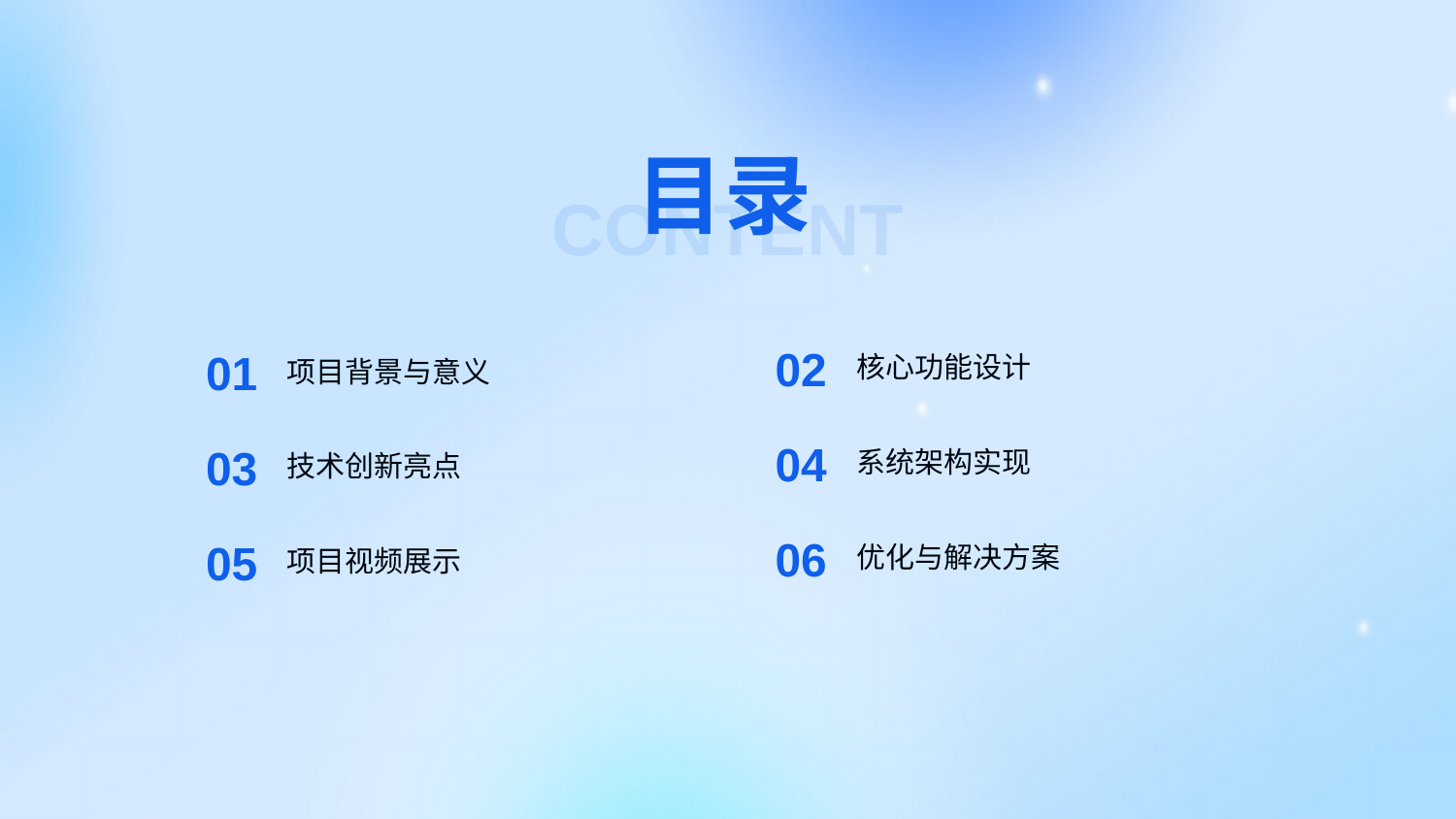

目录
CONTENT
02
01
核心功能设计
项目背景与意义
04
03
系统架构实现
技术创新亮点
06
05
优化与解决方案
项目视频展示